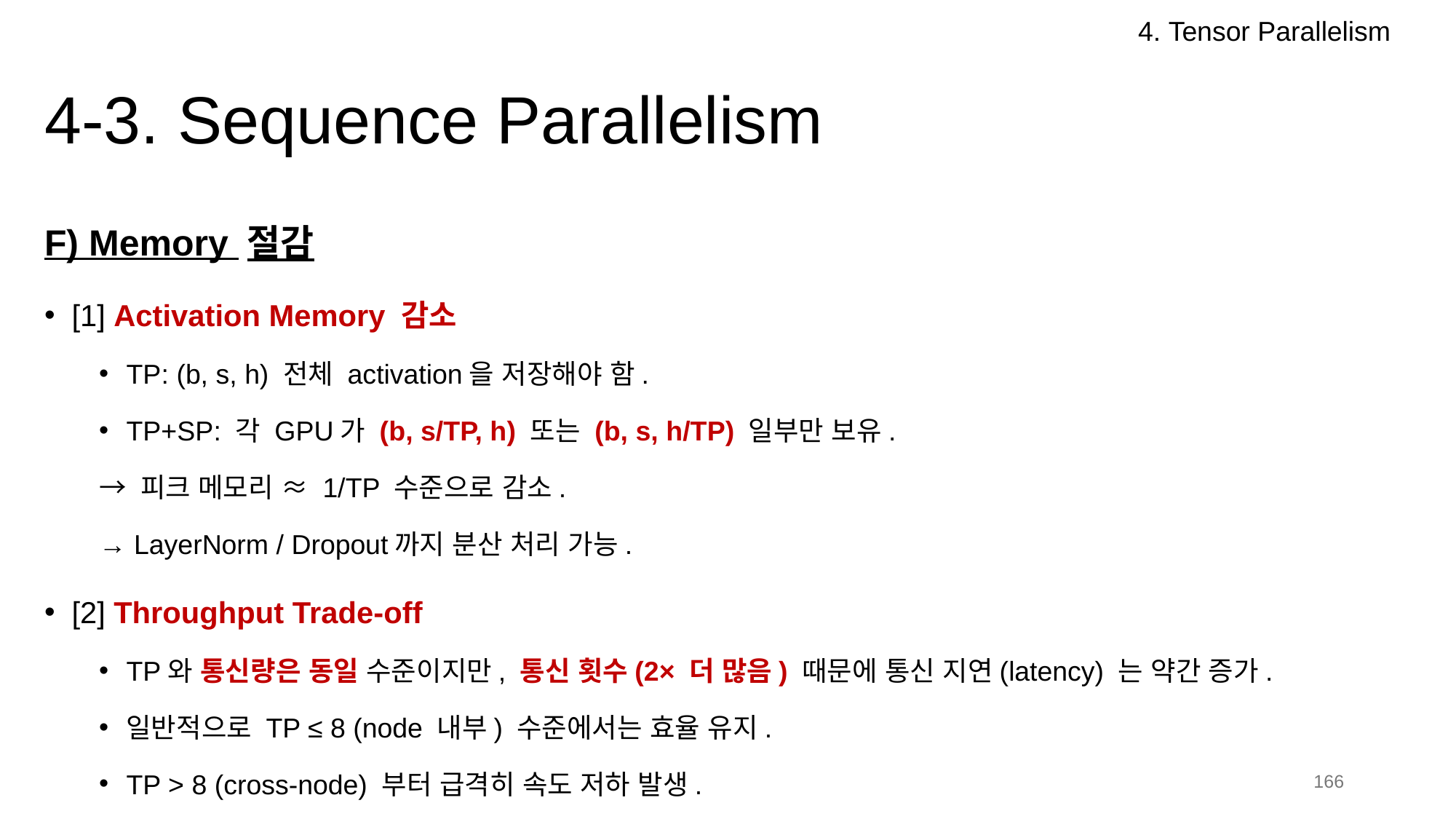

4. Tensor Parallelism
# 4-3. Sequence Parallelism
F) Memory 절감
[1] Activation Memory 감소
TP: (b, s, h) 전체 activation을 저장해야 함.
TP+SP: 각 GPU가 (b, s/TP, h) 또는 (b, s, h/TP) 일부만 보유.
→ 피크 메모리 ≈ 1/TP 수준으로 감소.
→ LayerNorm / Dropout까지 분산 처리 가능.
[2] Throughput Trade-off
TP와 통신량은 동일 수준이지만, 통신 횟수(2× 더 많음) 때문에 통신 지연(latency) 는 약간 증가.
일반적으로 TP ≤ 8 (node 내부) 수준에서는 효율 유지.
TP > 8 (cross-node) 부터 급격히 속도 저하 발생.
166